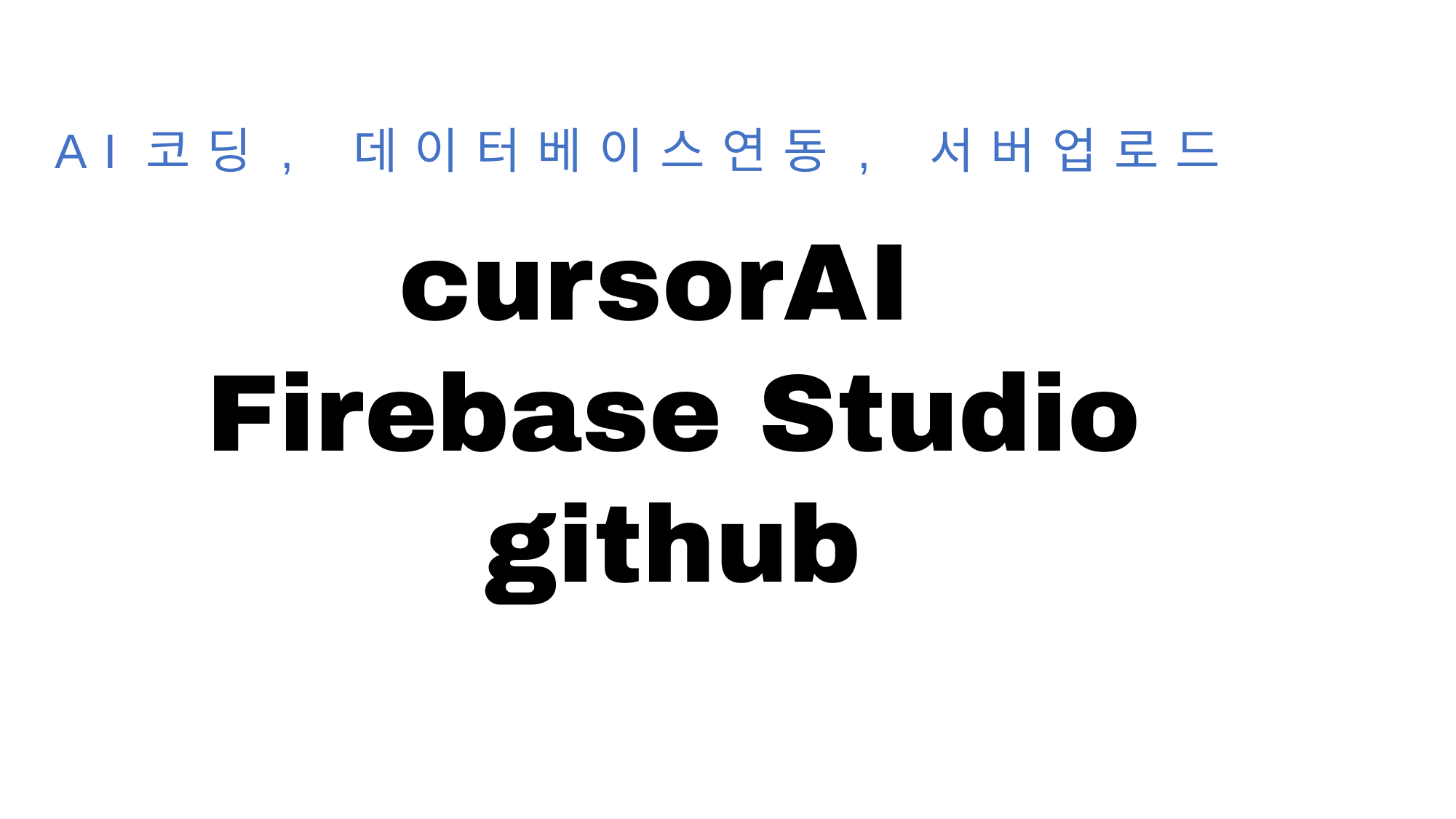

AI코딩, 데이터베이스연동, 서버업로드
cursorAI
Firebase Studio github